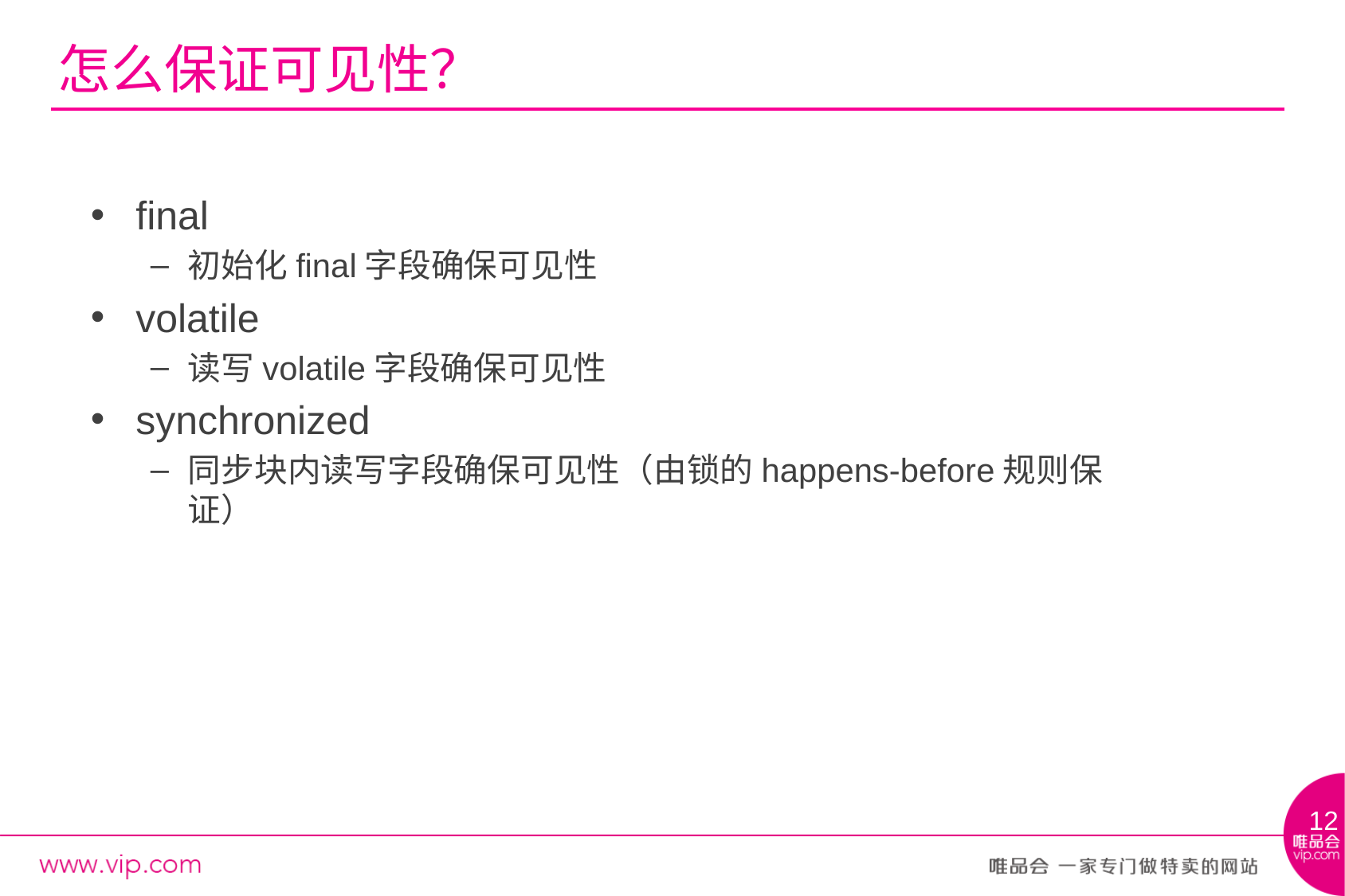

# 怎么保证可见性？
final
初始化final字段确保可见性
volatile
读写volatile字段确保可见性
synchronized
同步块内读写字段确保可见性（由锁的happens-before规则保证）